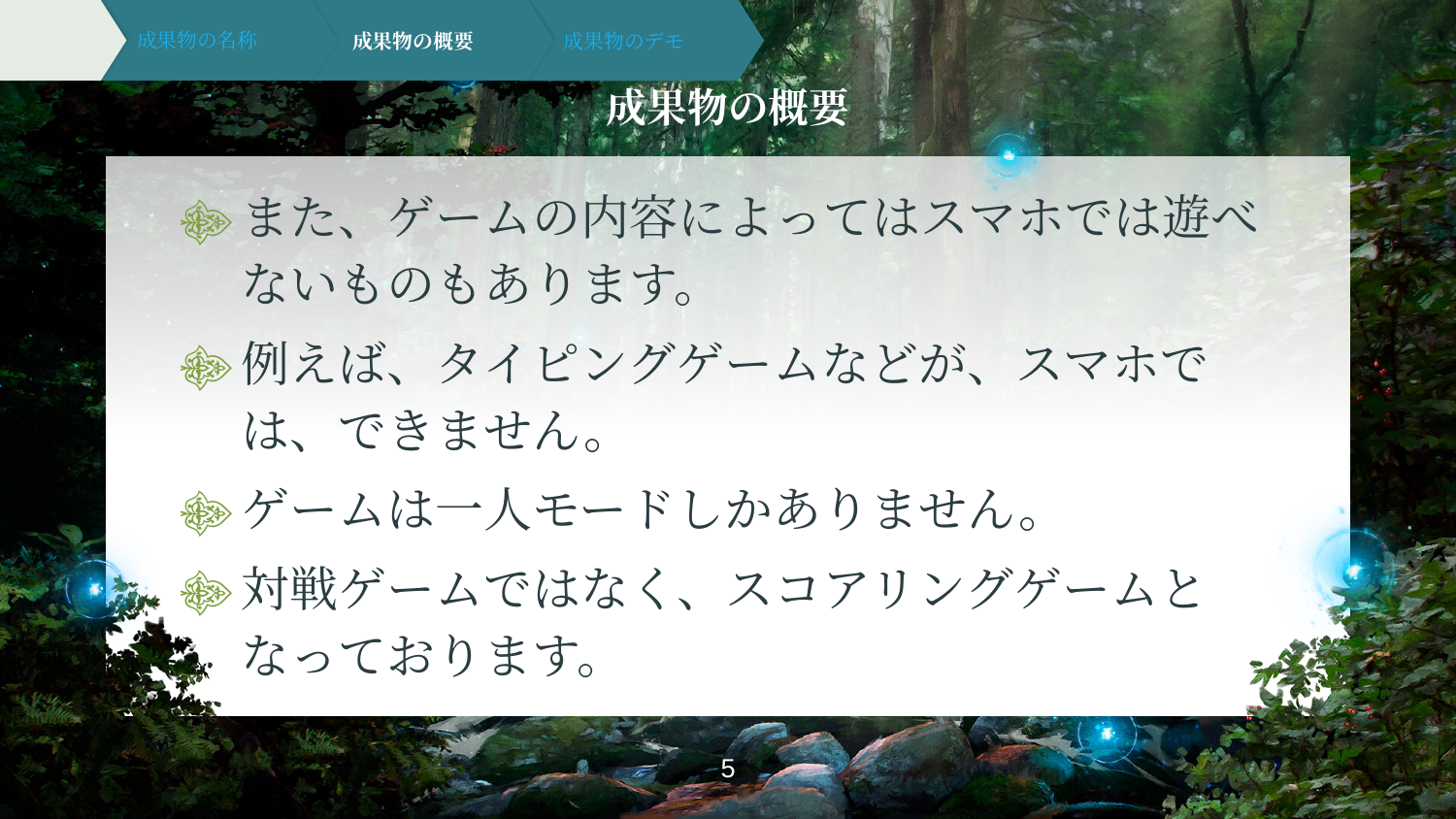

# 成果物の概要
成果物のデモ
成果物の名称

成果物の概要
また、ゲームの内容によってはスマホでは遊べないものもあります。
例えば、タイピングゲームなどが、スマホでは、できません。
ゲームは一人モードしかありません。
対戦ゲームではなく、スコアリングゲームとなっております。
5